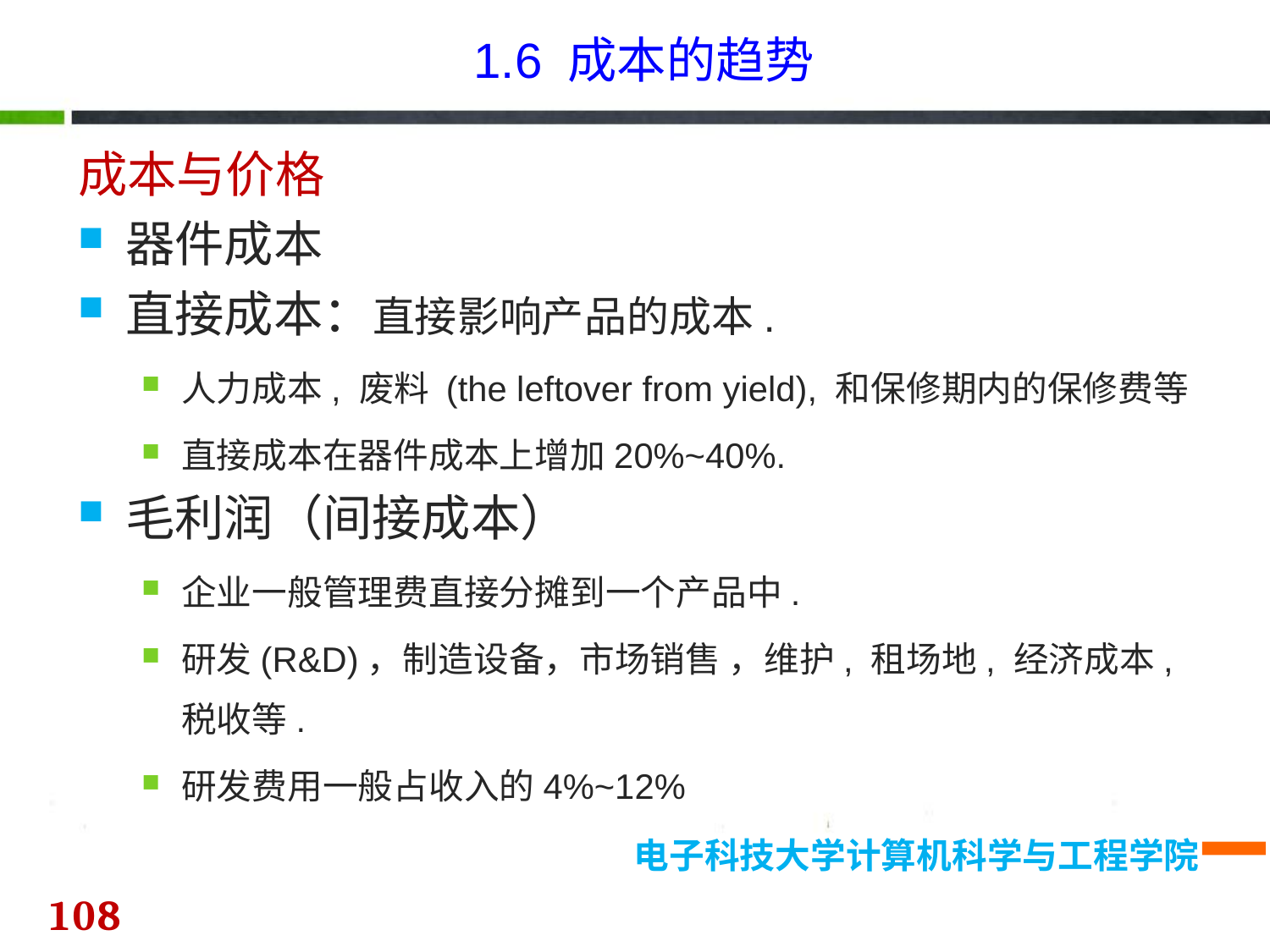

1.6 成本的趋势
成本与价格
器件成本
直接成本：直接影响产品的成本.
人力成本, 废料 (the leftover from yield), 和保修期内的保修费等
直接成本在器件成本上增加20%~40%.
毛利润（间接成本）
企业一般管理费直接分摊到一个产品中.
研发(R&D)，制造设备，市场销售 ，维护, 租场地, 经济成本, 税收等.
研发费用一般占收入的4%~12%